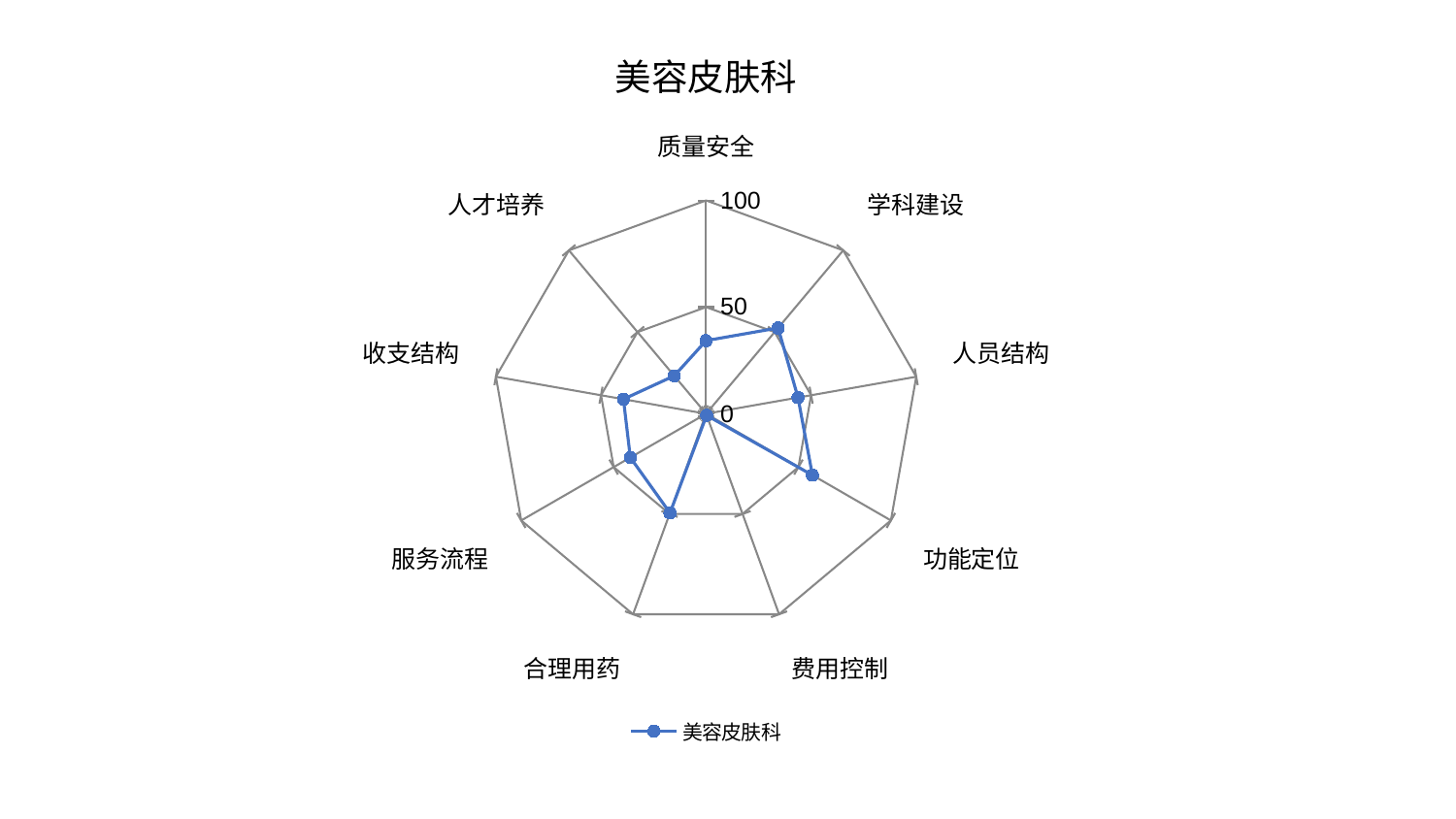

### Chart: 美容皮肤科

| Category | 美容皮肤科 |
|---|---|
| 质量安全 | 34.30440827258683 |
| 学科建设 | 52.509047581226405 |
| 人员结构 | 43.74678162879269 |
| 功能定位 | 57.564079853706225 |
| 费用控制 | 0.8117306505909114 |
| 合理用药 | 49.47604690432284 |
| 服务流程 | 40.986662235358885 |
| 收支结构 | 39.32616591950024 |
| 人才培养 | 23.231389273564687 |
95